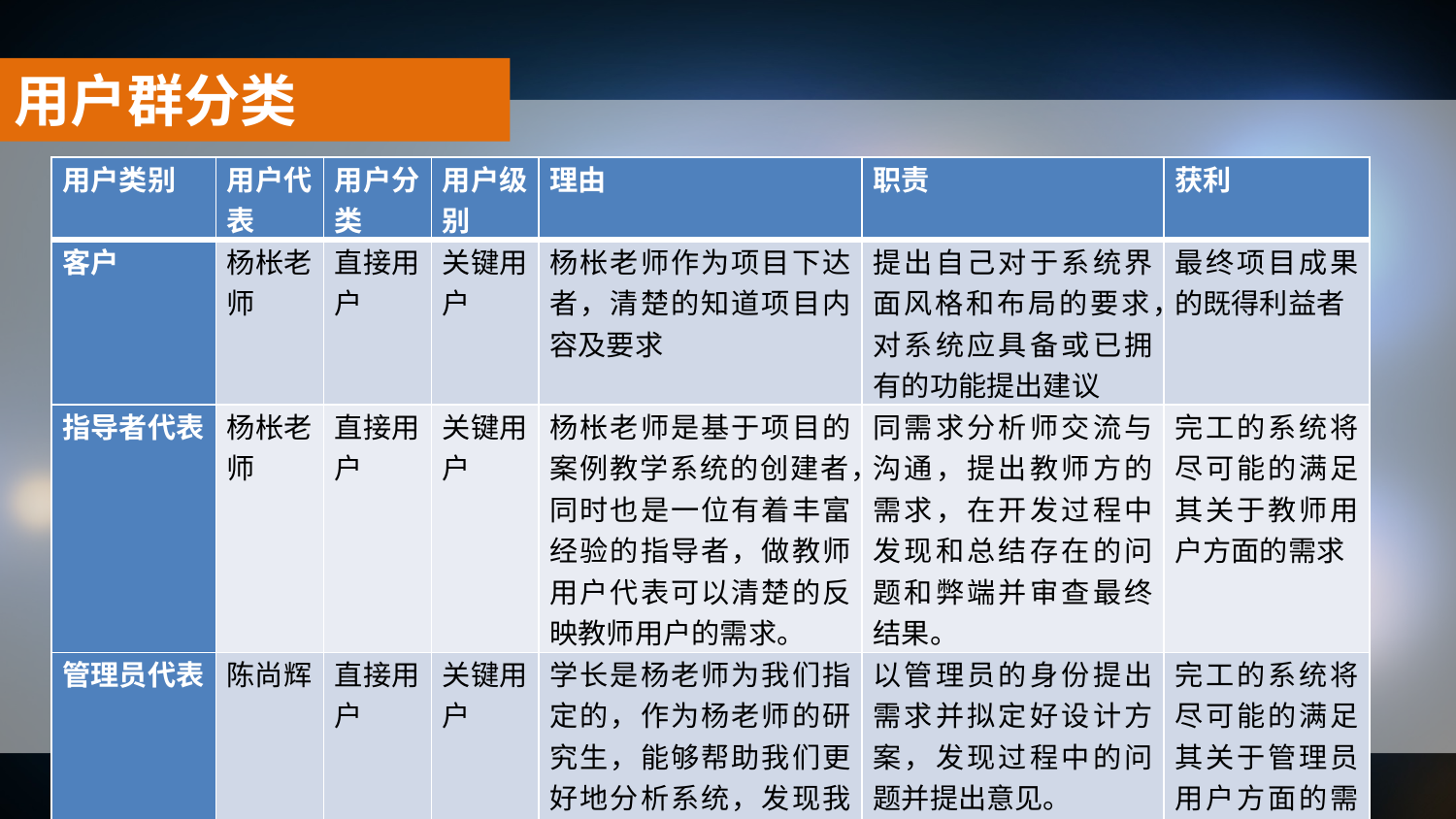

用户群分类

| 用户类别 | 用户代表 | 用户分类 | 用户级别 | 理由 | 职责 | 获利 |
| --- | --- | --- | --- | --- | --- | --- |
| 客户 | 杨枨老师 | 直接用户 | 关键用户 | 杨枨老师作为项目下达者，清楚的知道项目内容及要求 | 提出自己对于系统界面风格和布局的要求，对系统应具备或已拥有的功能提出建议 | 最终项目成果的既得利益者 |
| 指导者代表 | 杨枨老师 | 直接用户 | 关键用户 | 杨枨老师是基于项目的案例教学系统的创建者，同时也是一位有着丰富经验的指导者，做教师用户代表可以清楚的反映教师用户的需求。 | 同需求分析师交流与沟通，提出教师方的需求，在开发过程中发现和总结存在的问题和弊端并审查最终结果。 | 完工的系统将尽可能的满足其关于教师用户方面的需求 |
| 管理员代表 | 陈尚辉 | 直接用户 | 关键用户 | 学长是杨老师为我们指定的，作为杨老师的研究生，能够帮助我们更好地分析系统，发现我们的不足并给与指导。 | 以管理员的身份提出需求并拟定好设计方案，发现过程中的问题并提出意见。 | 完工的系统将尽可能的满足其关于管理员用户方面的需求 |
2019/1/16
35